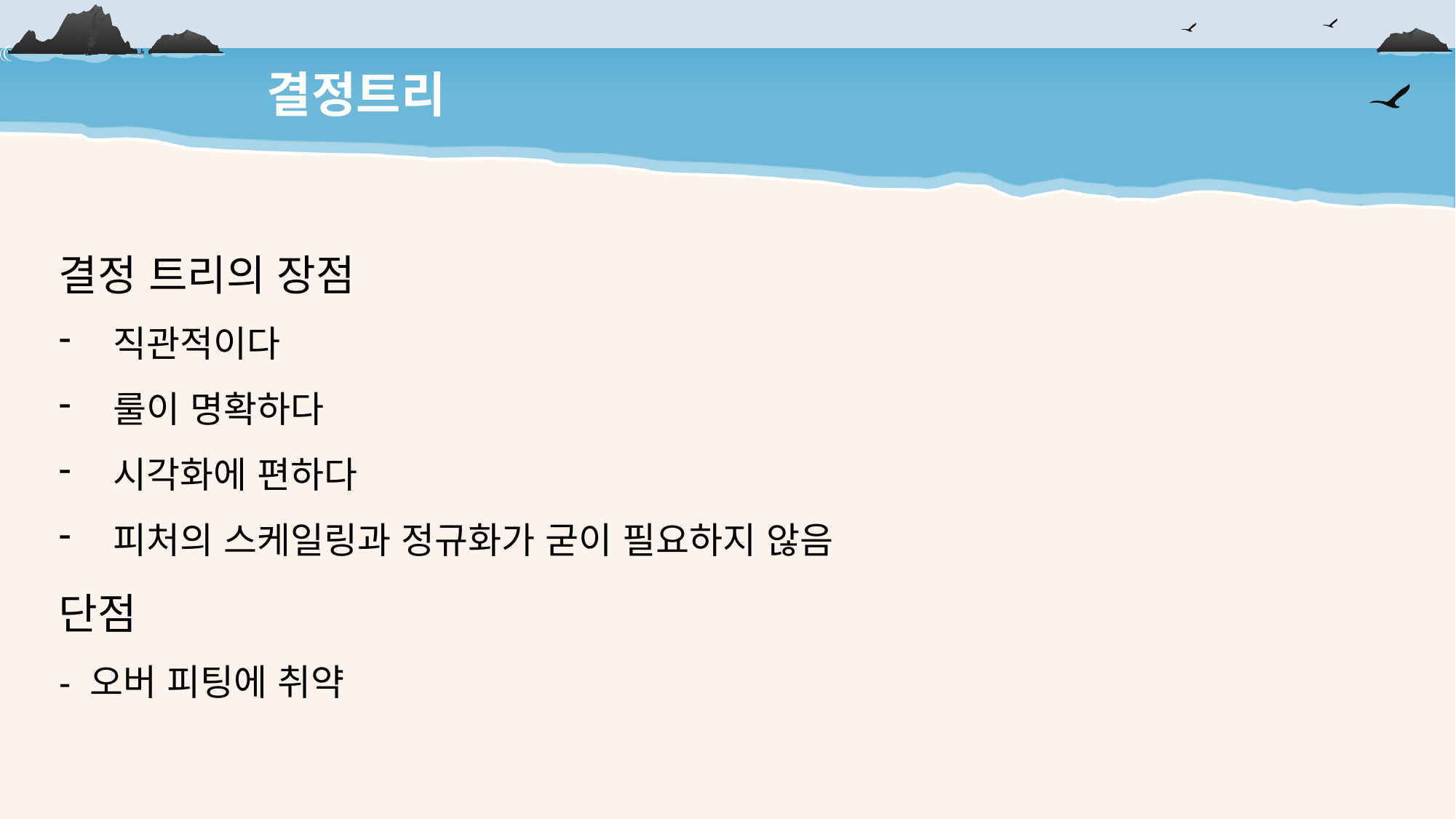

결정트리
결정 트리의 장점
직관적이다
룰이 명확하다
시각화에 편하다
피처의 스케일링과 정규화가 굳이 필요하지 않음
단점
- 오버 피팅에 취약